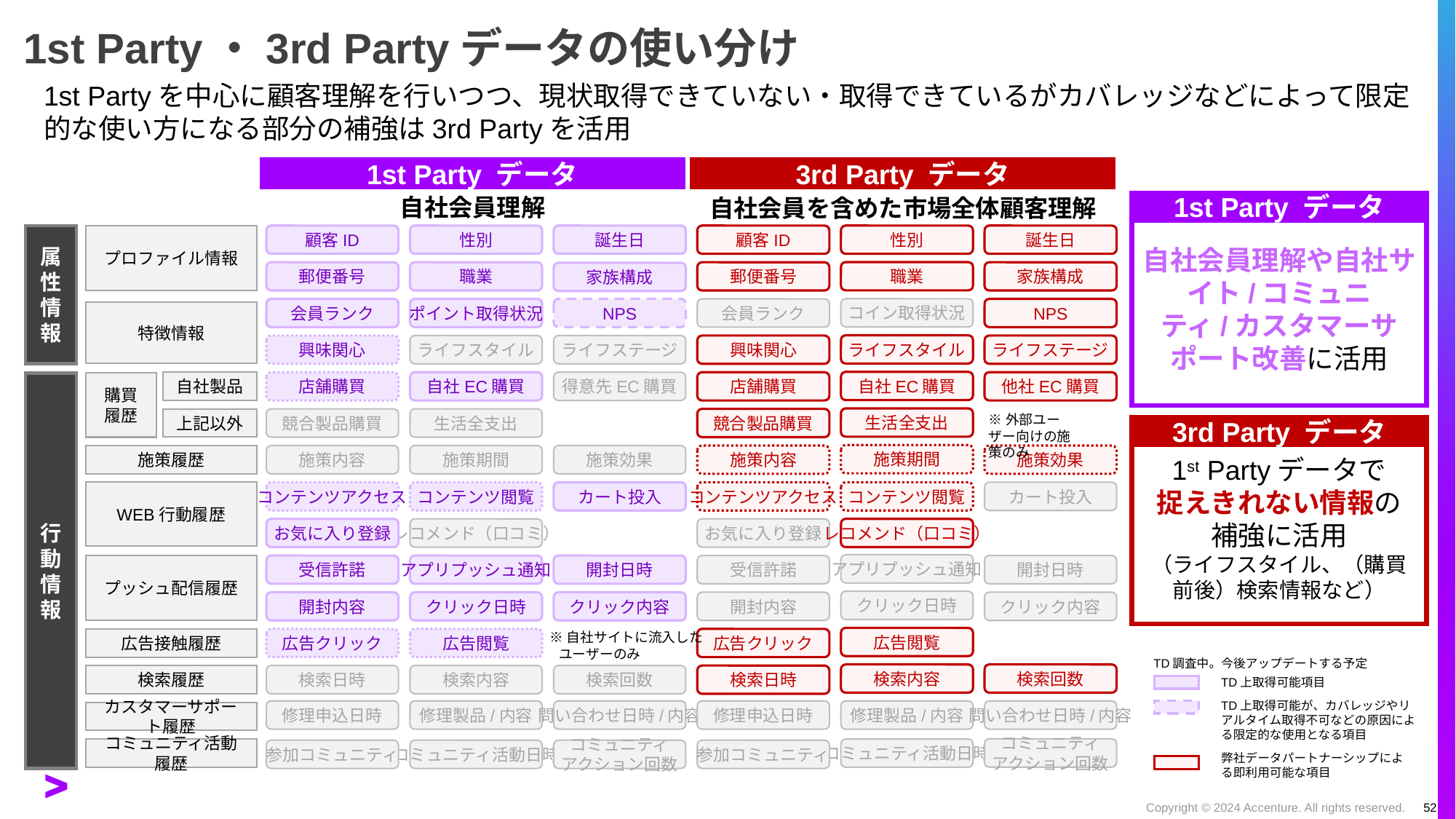

# 1st Party・3rd Partyデータの使い分け
1st Partyを中心に顧客理解を行いつつ、現状取得できていない・取得できているがカバレッジなどによって限定的な使い方になる部分の補強は3rd Partyを活用
1st Party データ
3rd Party データ
自社会員理解
自社会員を含めた市場全体顧客理解
1st Party データ
自社会員理解や自社サイト/コミュニティ/カスタマーサポート改善に活用
プロファイル情報
特徴情報
自社製品
購買履歴
上記以外
施策履歴
WEB行動履歴
プッシュ配信履歴
広告接触履歴
検索履歴
カスタマーサポート履歴
コミュニティ活動履歴
顧客ID
性別
誕生日
顧客ID
性別
誕生日
職業
郵便番号
職業
郵便番号
家族構成
家族構成
属性
情報
コイン取得状況
会員ランク
ポイント取得状況
NPS
会員ランク
NPS
ライフスタイル
興味関心
ライフスタイル
ライフステージ
興味関心
ライフステージ
自社EC購買
店舗購買
自社EC購買
得意先EC購買
店舗購買
他社EC購買
生活全支出
競合製品購買
生活全支出
競合製品購買
※外部ユーザー向けの施策のみ
3rd Party データ
1st Partyデータで
捉えきれない情報の
補強に活用
（ライフスタイル、（購買前後）検索情報など）
施策期間
施策内容
施策期間
施策効果
施策内容
施策効果
コンテンツアクセス
コンテンツ閲覧
カート投入
コンテンツアクセス
コンテンツ閲覧
カート投入
お気に入り登録
レコメンド（口コミ）
お気に入り登録
レコメンド（口コミ）
行動
情報
アプリプッシュ通知
受信許諾
アプリプッシュ通知
開封日時
受信許諾
開封日時
クリック日時
開封内容
クリック日時
クリック内容
開封内容
クリック内容
広告閲覧
※自社サイトに流入した
   ユーザーのみ
広告クリック
広告閲覧
広告クリック
TD調査中。今後アップデートする予定

TD上取得可能項目
TD上取得可能が、カバレッジやリアルタイム取得不可などの原因による限定的な使用となる項目

弊社データパートナーシップによる即利用可能な項目

検索内容
検索回数
検索日時
検索内容
検索回数
検索日時
修理申込日時
修理製品/内容
問い合わせ日時/内容
修理申込日時
修理製品/内容
問い合わせ日時/内容
コミュニティ
アクション回数
コミュニティ活動日時
参加コミュニティ
コミュニティ活動日時
コミュニティ
アクション回数
参加コミュニティ